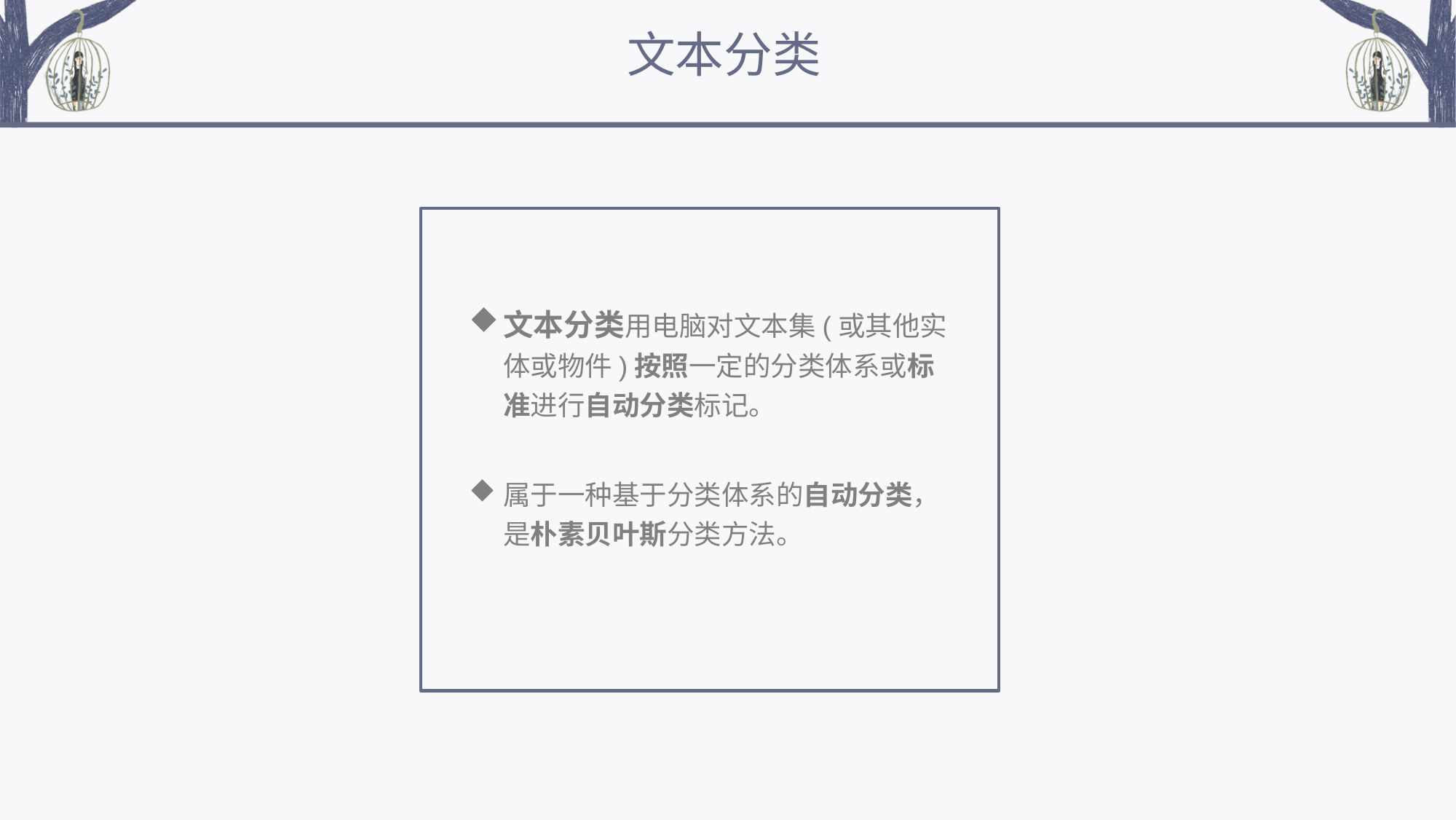

文本分类

文本分类用电脑对文本集(或其他实体或物件)按照一定的分类体系或标准进行自动分类标记。

属于一种基于分类体系的自动分类，是朴素贝叶斯分类方法。